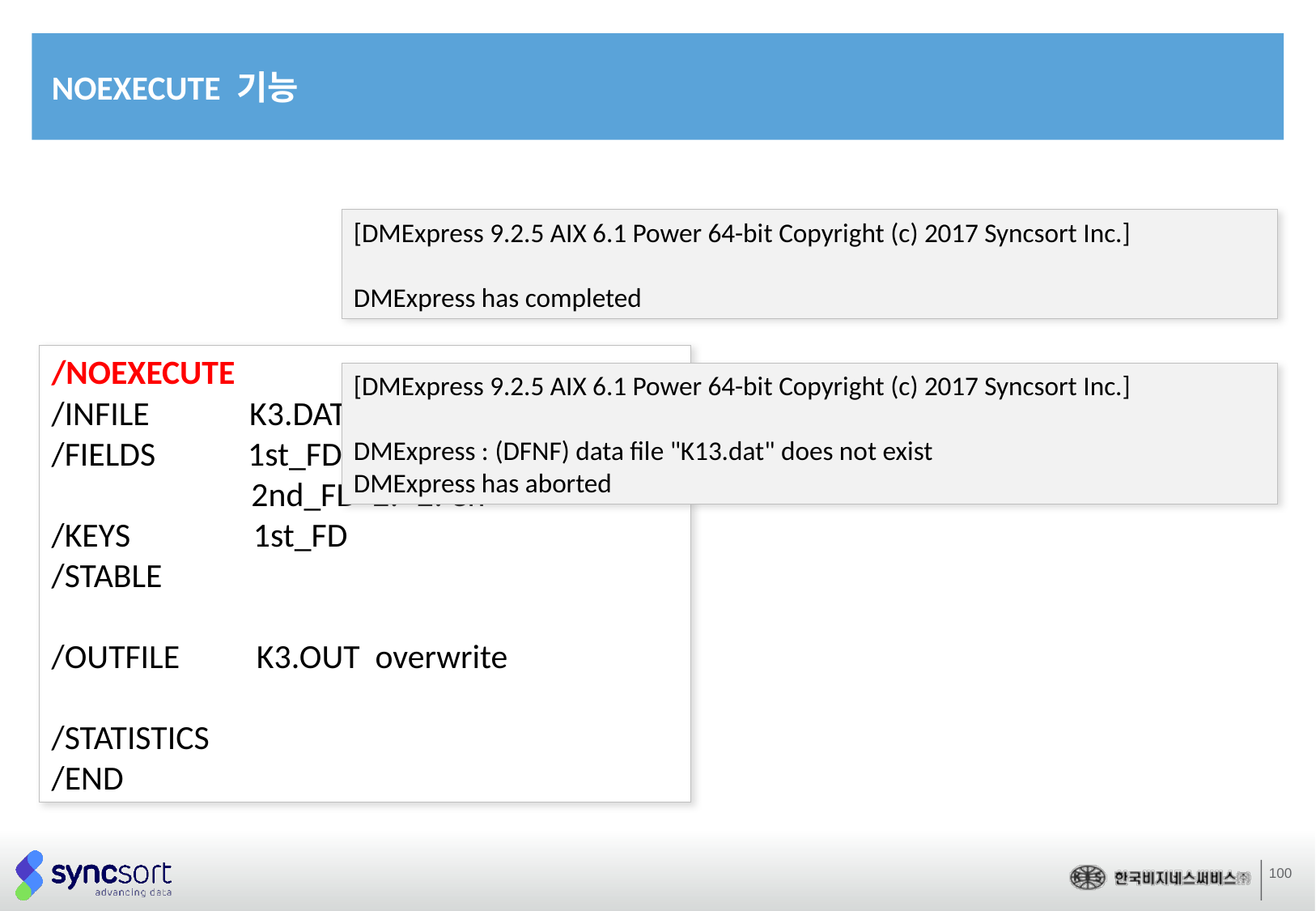

NOEXECUTE 기능
[DMExpress 9.2.5 AIX 6.1 Power 64-bit Copyright (c) 2017 Syncsort Inc.]

DMExpress has completed
/NOEXECUTE
/INFILE             K3.DAT
/FIELDS            1st_FD   1: -1:
                          2nd_FD  2: -2: en
/KEYS                1st_FD
/STABLE

/OUTFILE          K3.OUT  overwrite

/STATISTICS
/END
[DMExpress 9.2.5 AIX 6.1 Power 64-bit Copyright (c) 2017 Syncsort Inc.]

DMExpress : (DFNF) data file "K13.dat" does not exist
DMExpress has aborted